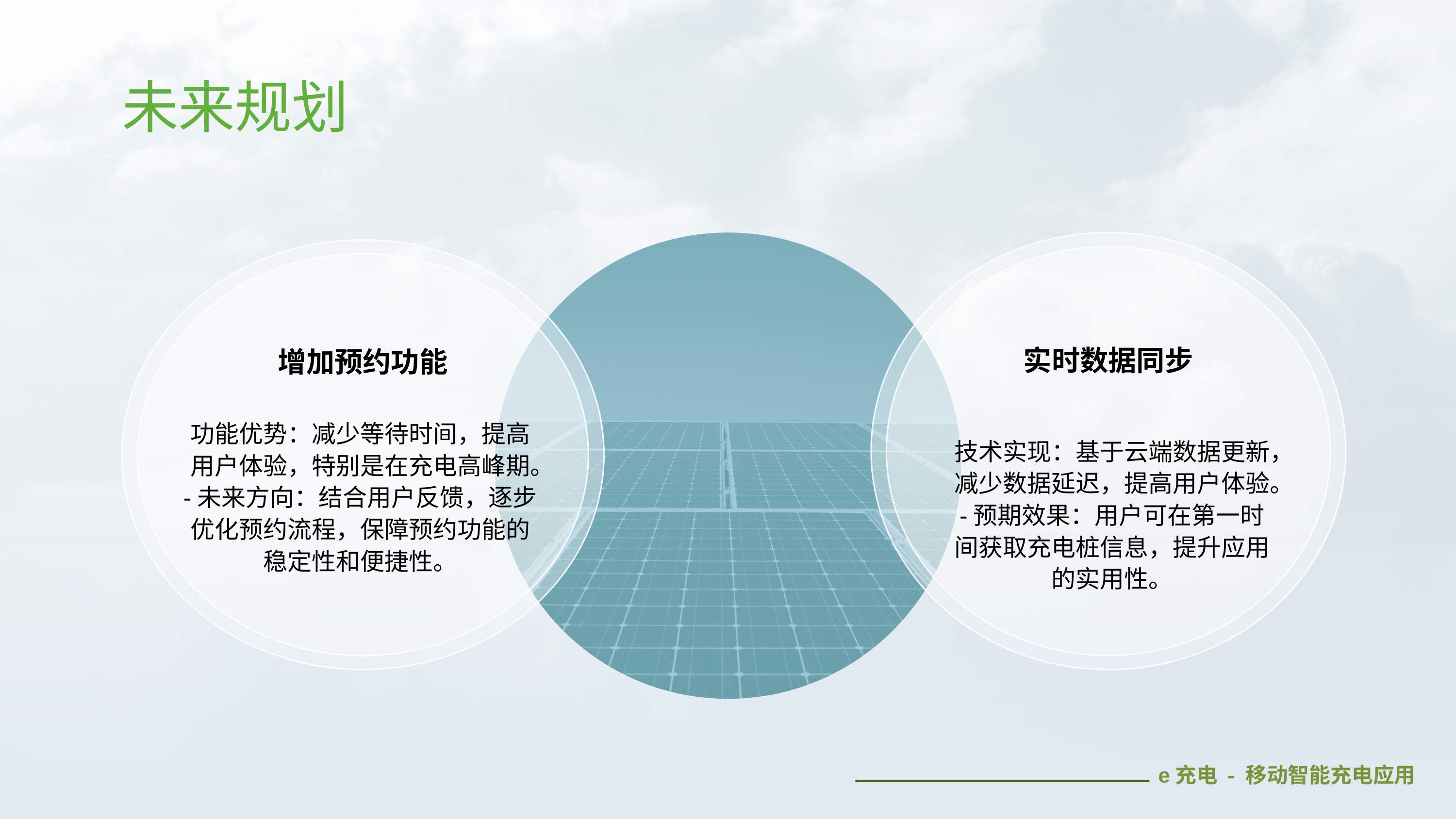

未来规划

实时数据同步

增加预约功能
功能优势：减少等待时间，提高用户体验，特别是在充电高峰期。
-未来方向：结合用户反馈，逐步优化预约流程，保障预约功能的稳定性和便捷性。
技术实现：基于云端数据更新，减少数据延迟，提高用户体验。
-预期效果：用户可在第一时间获取充电桩信息，提升应用的实用性。
e充电 - 移动智能充电应用